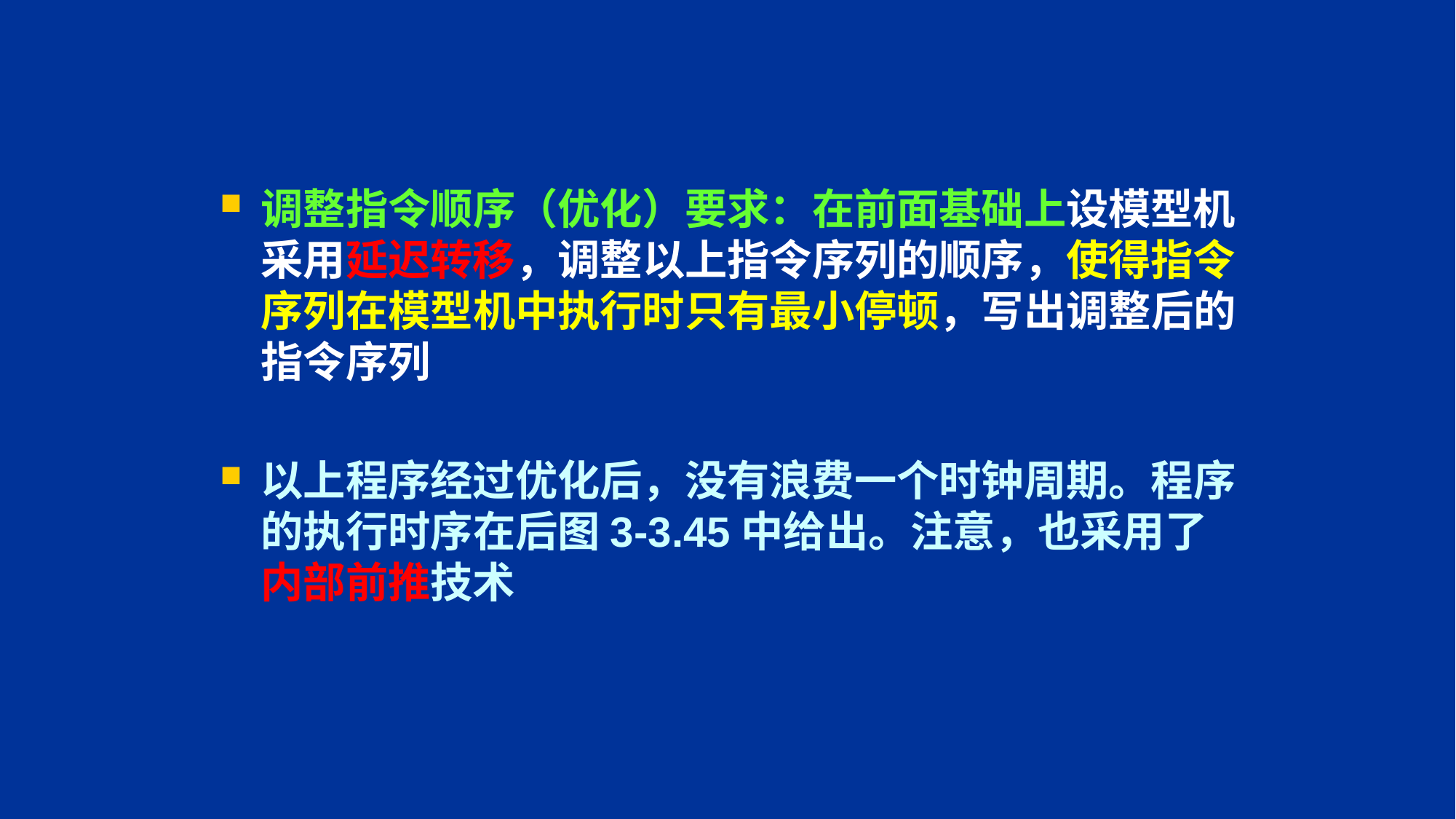

调整指令顺序（优化）要求：在前面基础上设模型机采用延迟转移，调整以上指令序列的顺序，使得指令序列在模型机中执行时只有最小停顿，写出调整后的指令序列

以上程序经过优化后，没有浪费一个时钟周期。程序的执行时序在后图3-3.45中给出。注意，也采用了内部前推技术